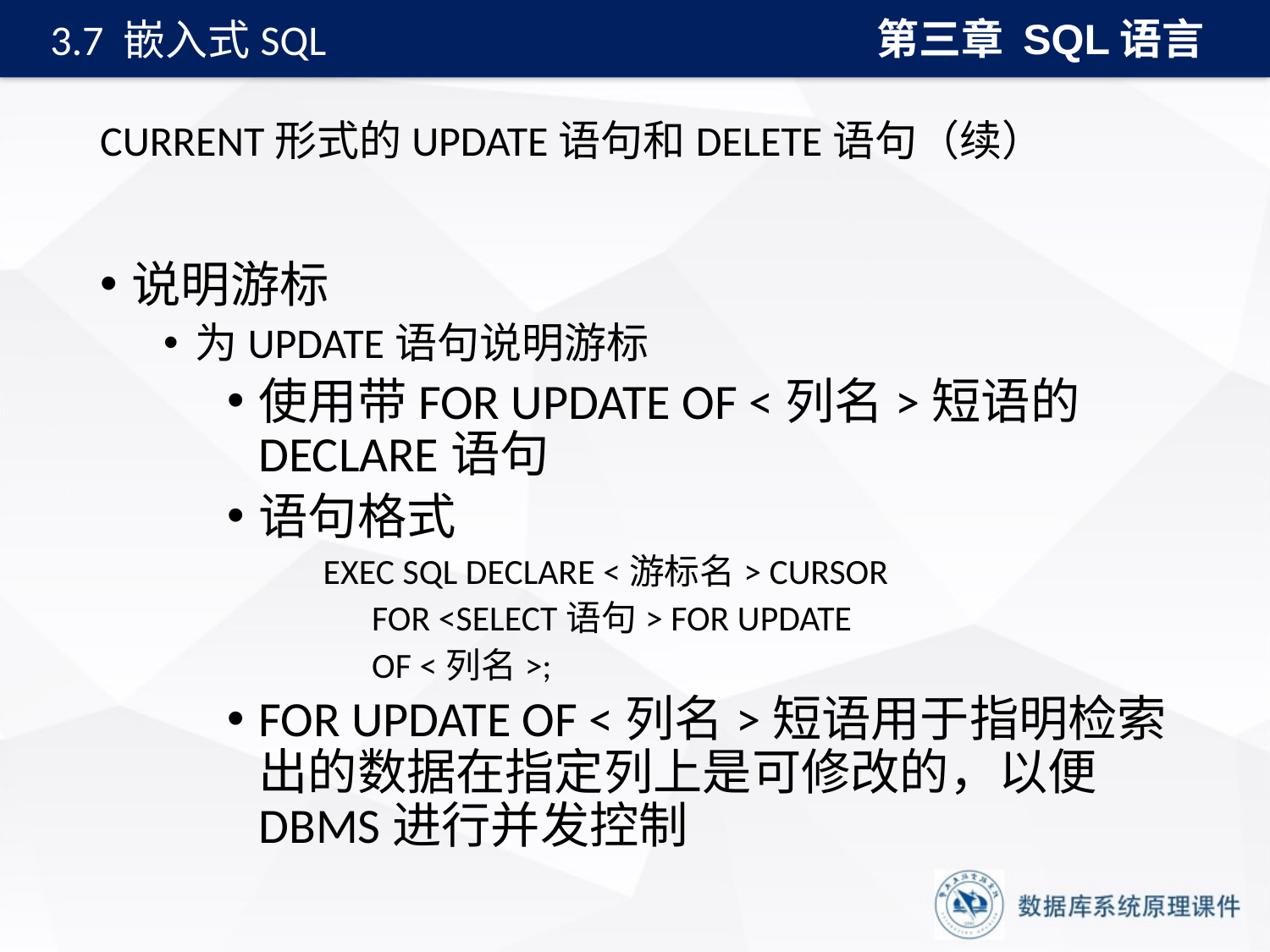

第三章 SQL语言
3.7 嵌入式SQL
# CURRENT形式的UPDATE语句和DELETE语句（续）
说明游标
为UPDATE语句说明游标
使用带FOR UPDATE OF <列名>短语的DECLARE语句
语句格式
 	        EXEC SQL DECLARE <游标名> CURSOR
                  FOR <SELECT语句> FOR UPDATE
                  OF <列名>;
FOR UPDATE OF <列名>短语用于指明检索出的数据在指定列上是可修改的，以便DBMS进行并发控制